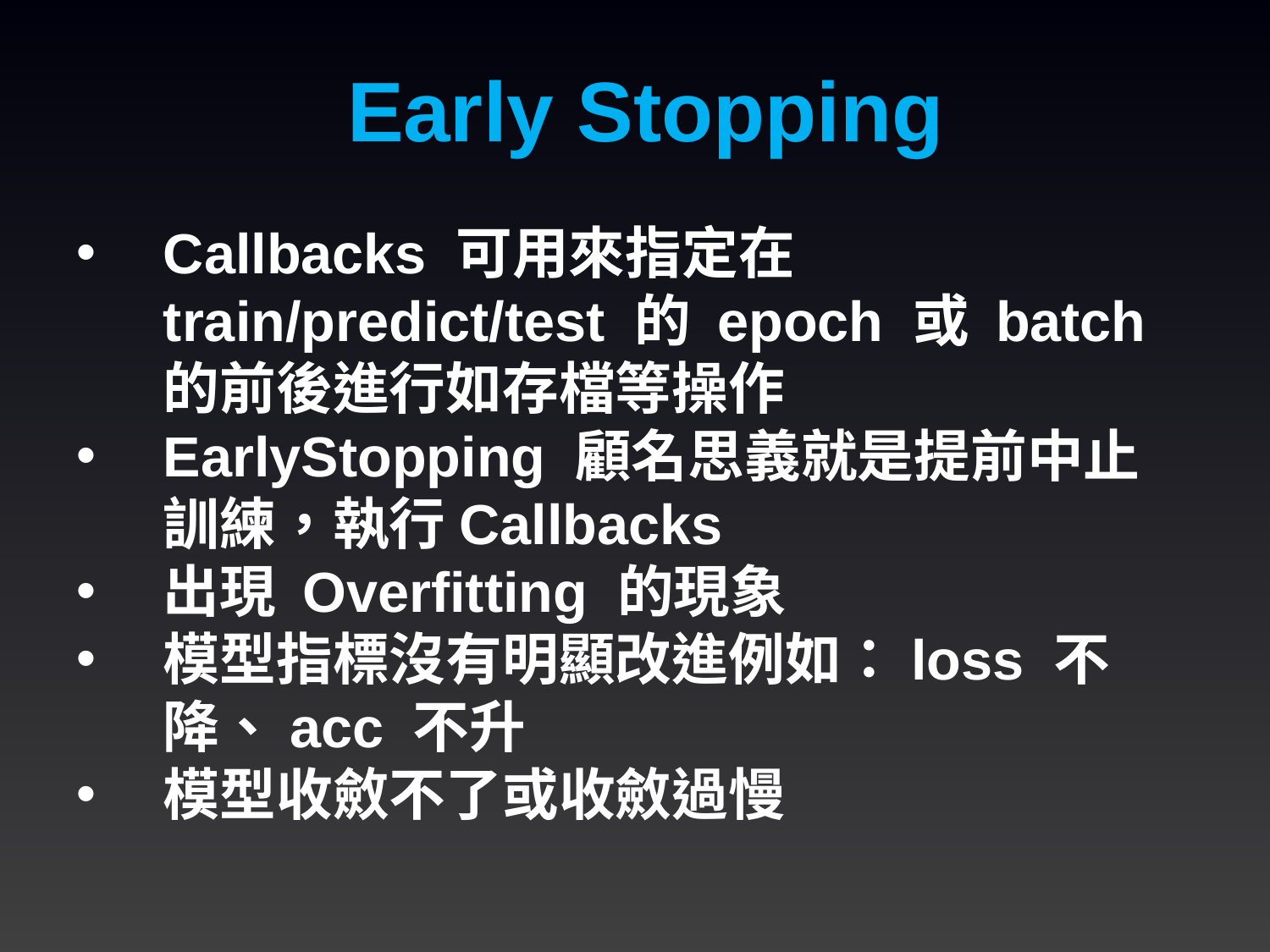

Early Stopping
Callbacks 可用來指定在 train/predict/test 的 epoch 或 batch 的前後進行如存檔等操作
EarlyStopping 顧名思義就是提前中止訓練，執行Callbacks
出現 Overfitting 的現象
模型指標沒有明顯改進例如：loss 不降、acc 不升
模型收斂不了或收斂過慢